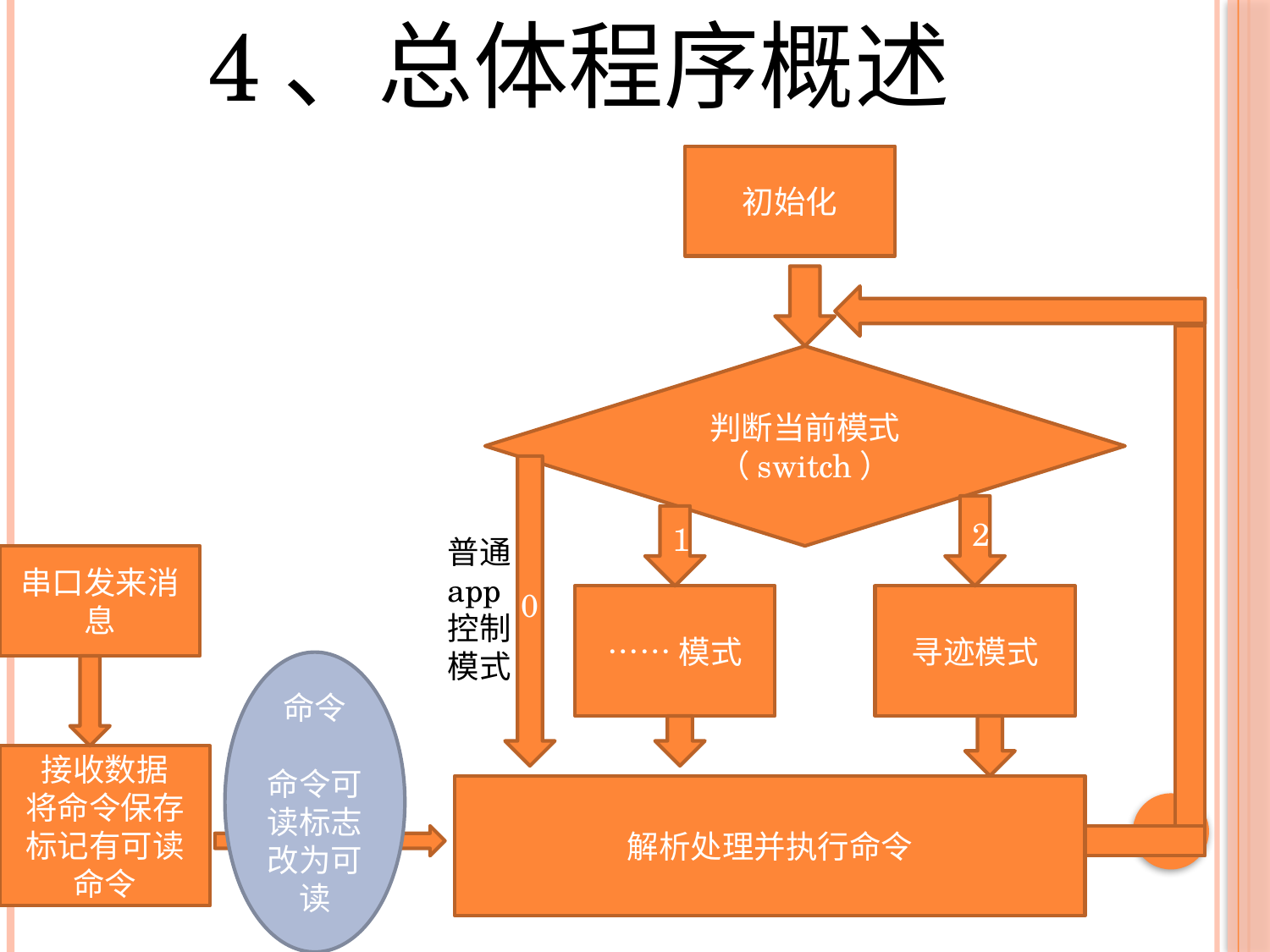

4、总体程序概述
初始化

判断当前模式（switch）
0
2
1
普通app控制模式
串口发来消息
……模式
寻迹模式
命令

命令可读标志改为可读

接收数据
将命令保存
标记有可读命令
解析处理并执行命令